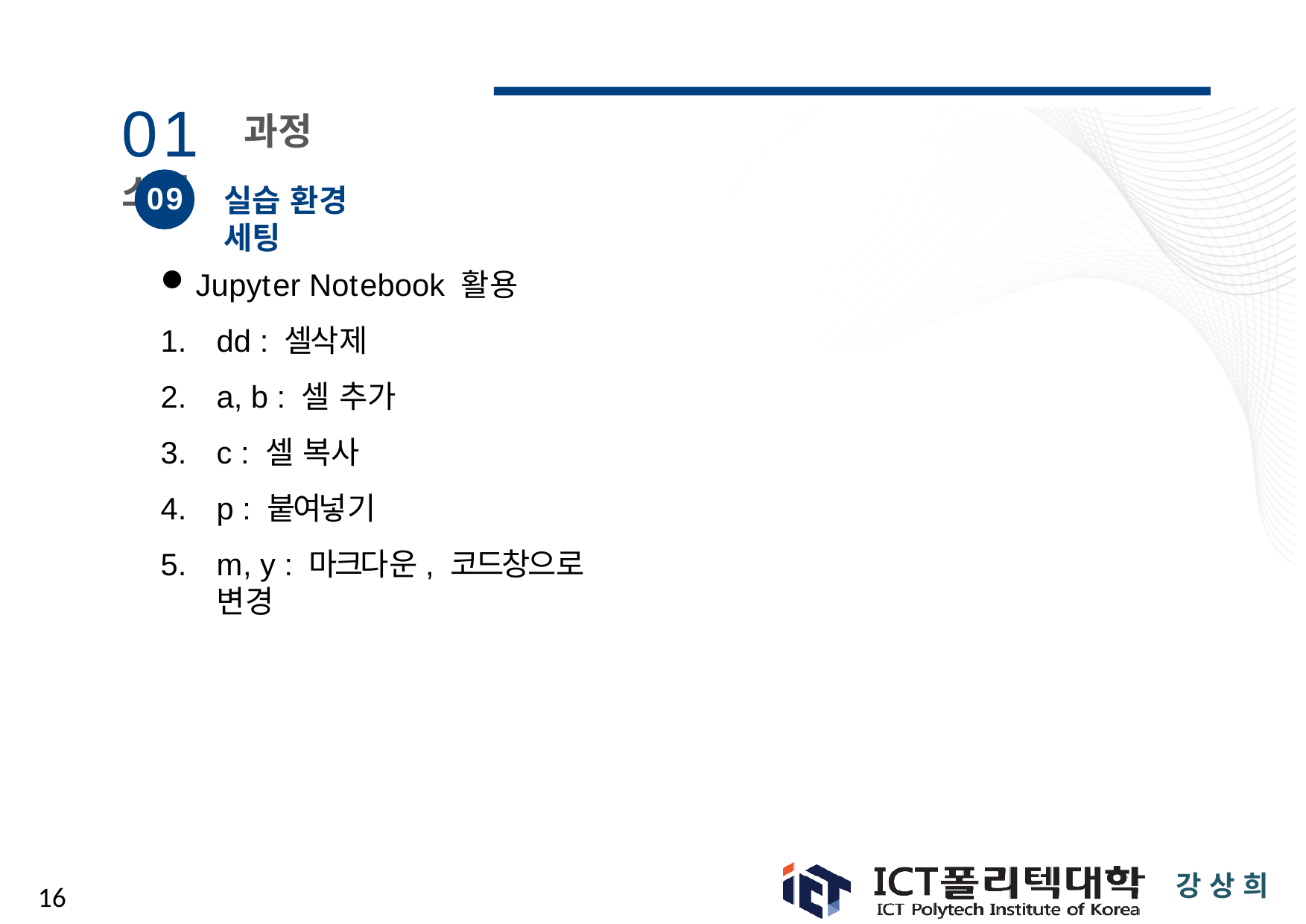

# 01 과정 소개

09
실습 환경 세팅
Jupyter Notebook 활용
dd : 셀삭제
a, b : 셀 추가
c : 셀 복사
p : 붙여넣기
m, y : 마크다운, 코드창으로 변경